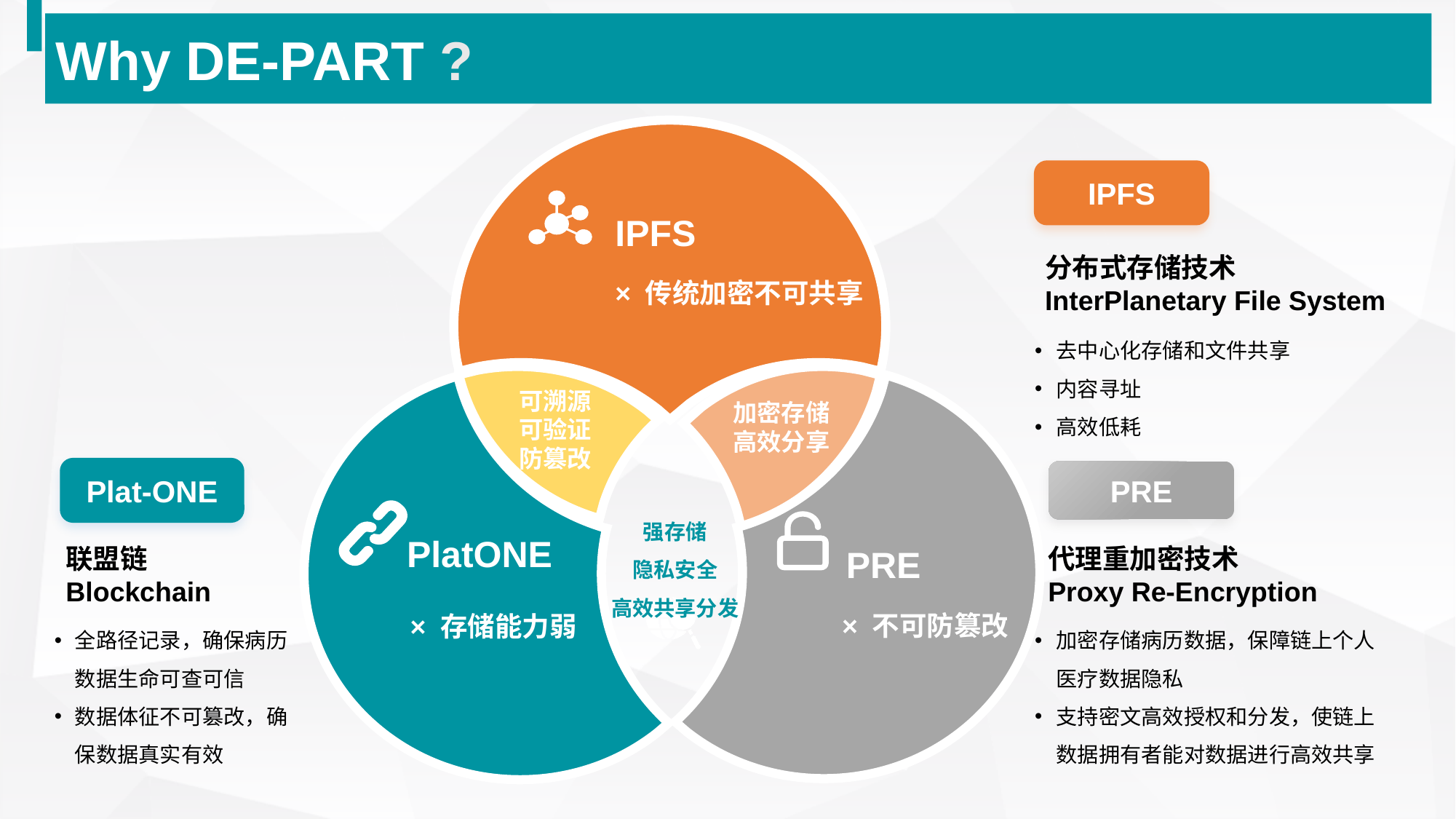

Why DE-PART ?

IPFS

IPFS
分布式存储技术
InterPlanetary File System
× 传统加密不可共享
去中心化存储和文件共享
内容寻址
高效低耗

可溯源
可验证
防篡改
加密存储
高效分享
Plat-ONE
PRE
强存储
隐私安全
高效共享分发

PlatONE
联盟链
Blockchain
PRE
代理重加密技术
Proxy Re-Encryption

× 不可防篡改
× 存储能力弱
全路径记录，确保病历数据生命可查可信
数据体征不可篡改，确保数据真实有效

加密存储病历数据，保障链上个人医疗数据隐私
支持密文高效授权和分发，使链上数据拥有者能对数据进行高效共享